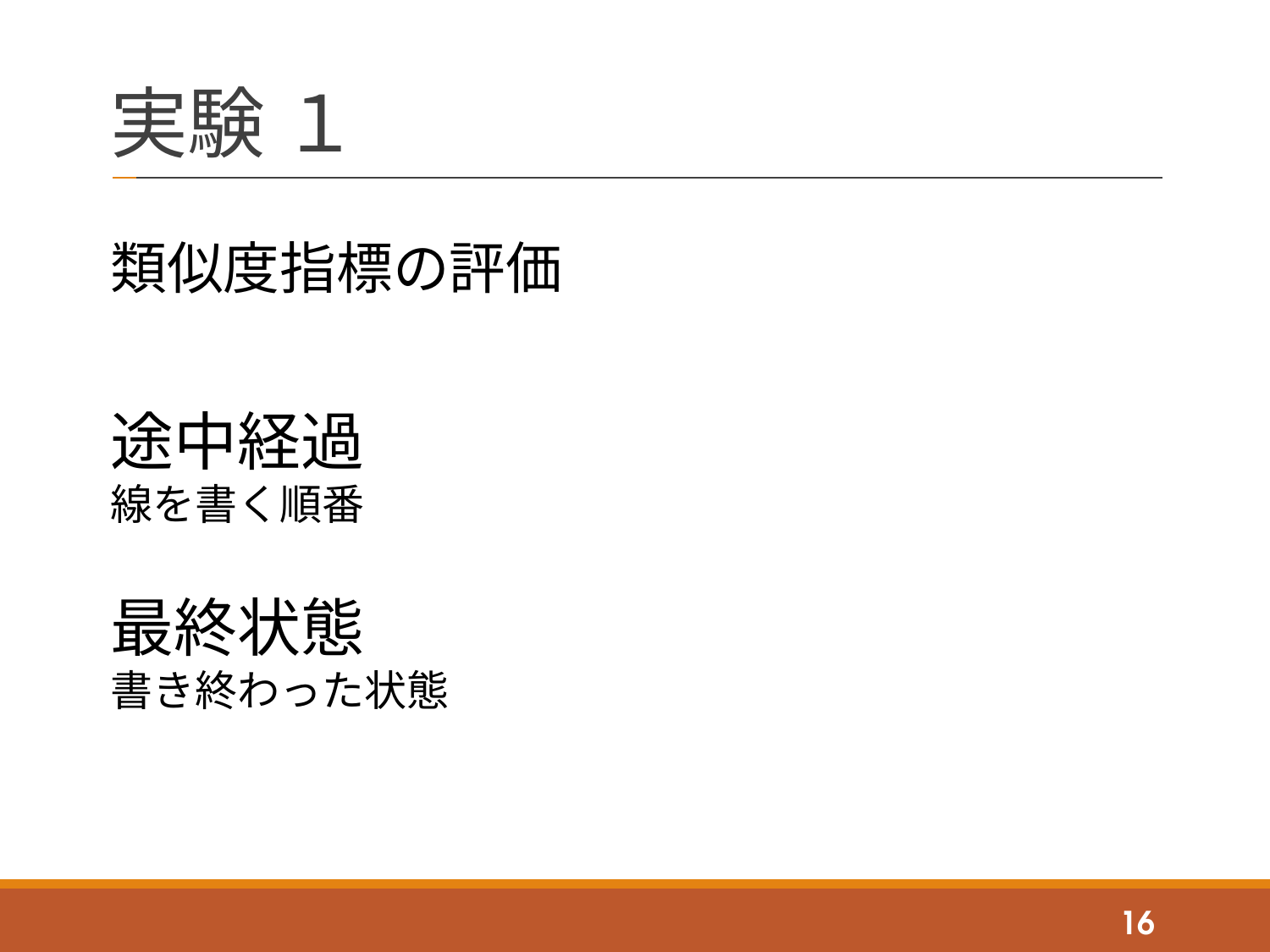

# 実験 １
類似度指標の評価

途中経過
線を書く順番

最終状態
書き終わった状態
16